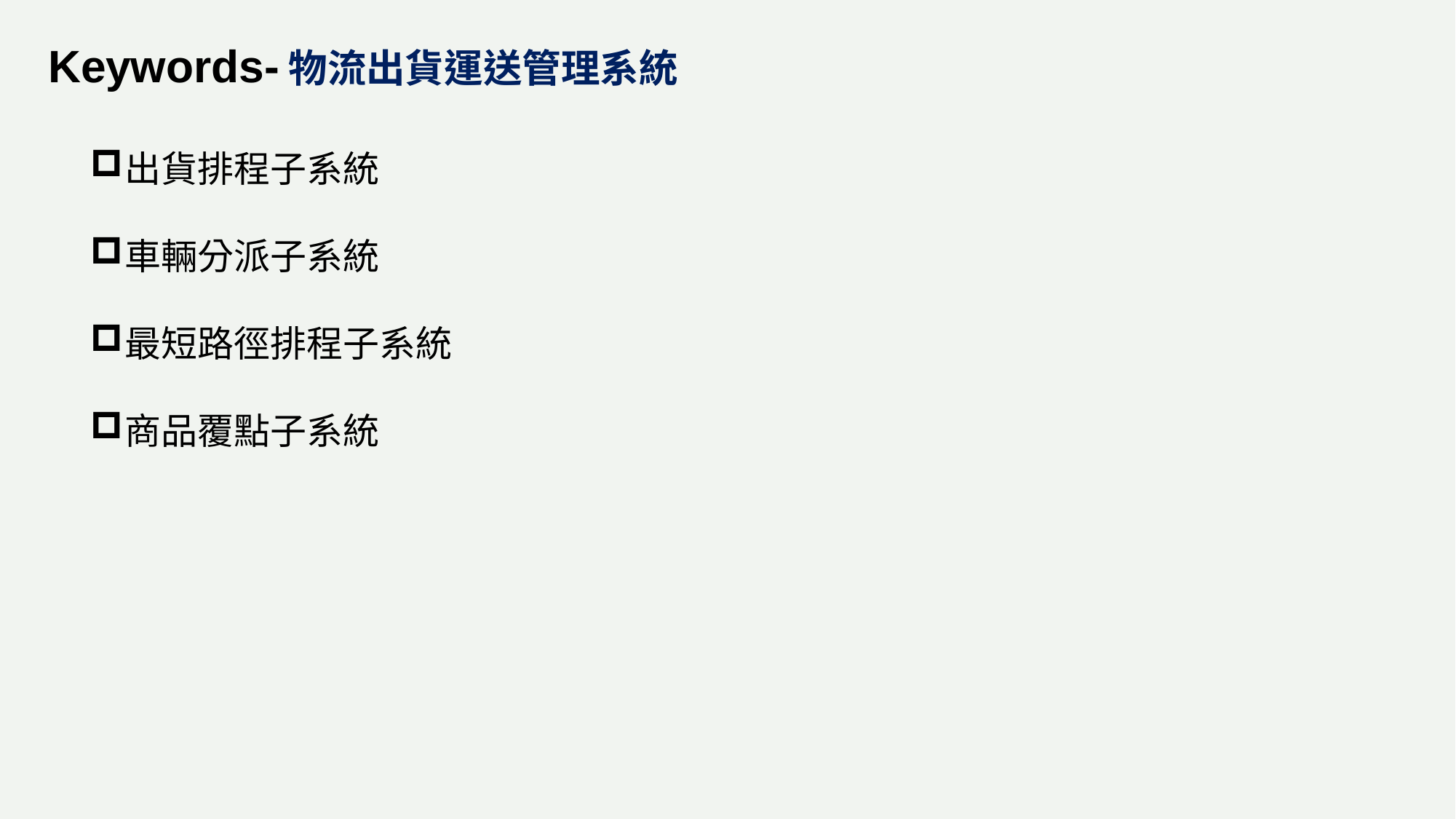

# Keywords-物流出貨運送管理系統
出貨排程子系統
車輛分派子系統
最短路徑排程子系統
商品覆點子系統